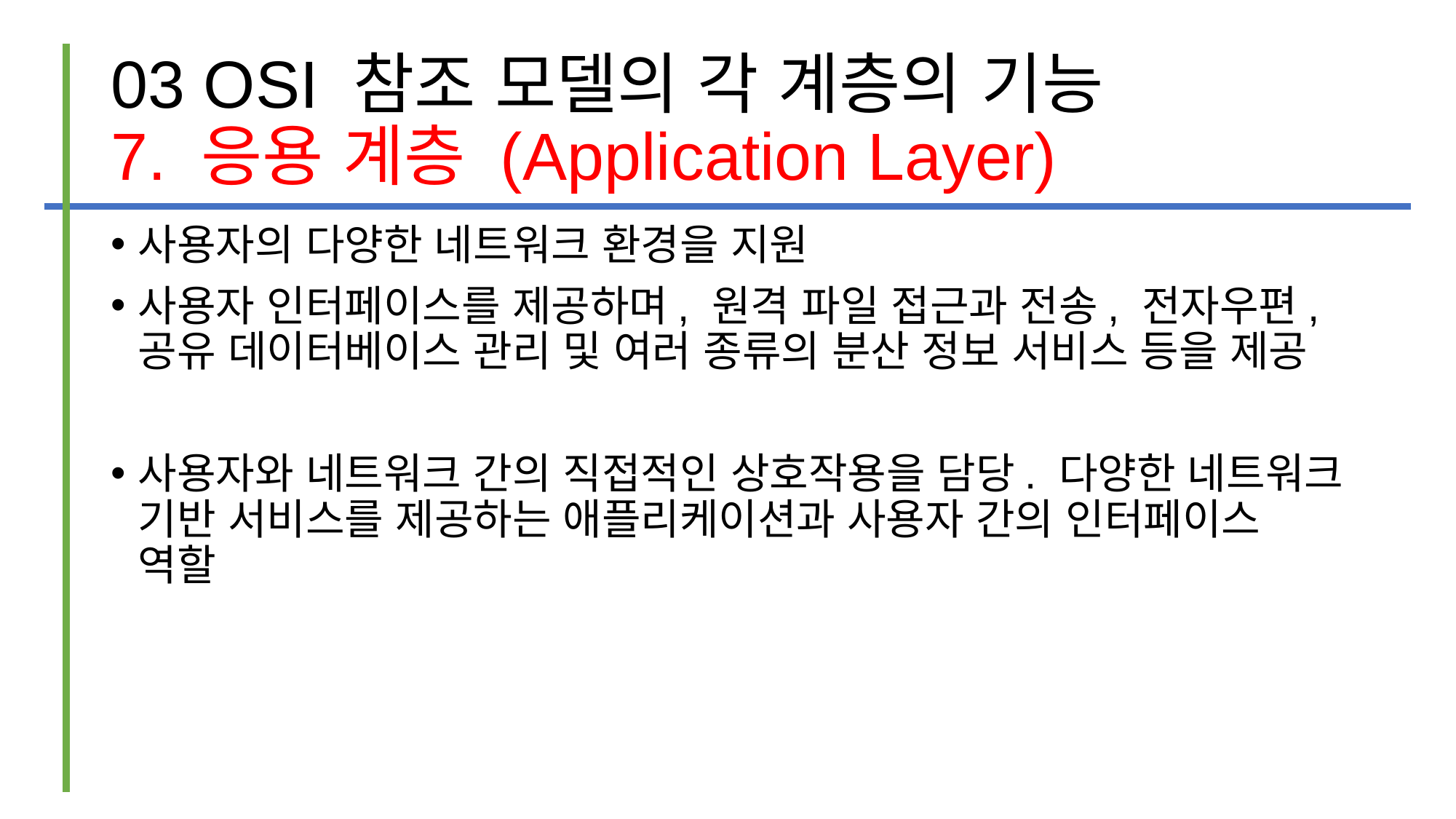

# 03 OSI 참조 모델의 각 계층의 기능 7. 응용 계층 (Application Layer)
사용자의 다양한 네트워크 환경을 지원
사용자 인터페이스를 제공하며, 원격 파일 접근과 전송, 전자우편, 공유 데이터베이스 관리 및 여러 종류의 분산 정보 서비스 등을 제공

사용자와 네트워크 간의 직접적인 상호작용을 담당. 다양한 네트워크 기반 서비스를 제공하는 애플리케이션과 사용자 간의 인터페이스 역할